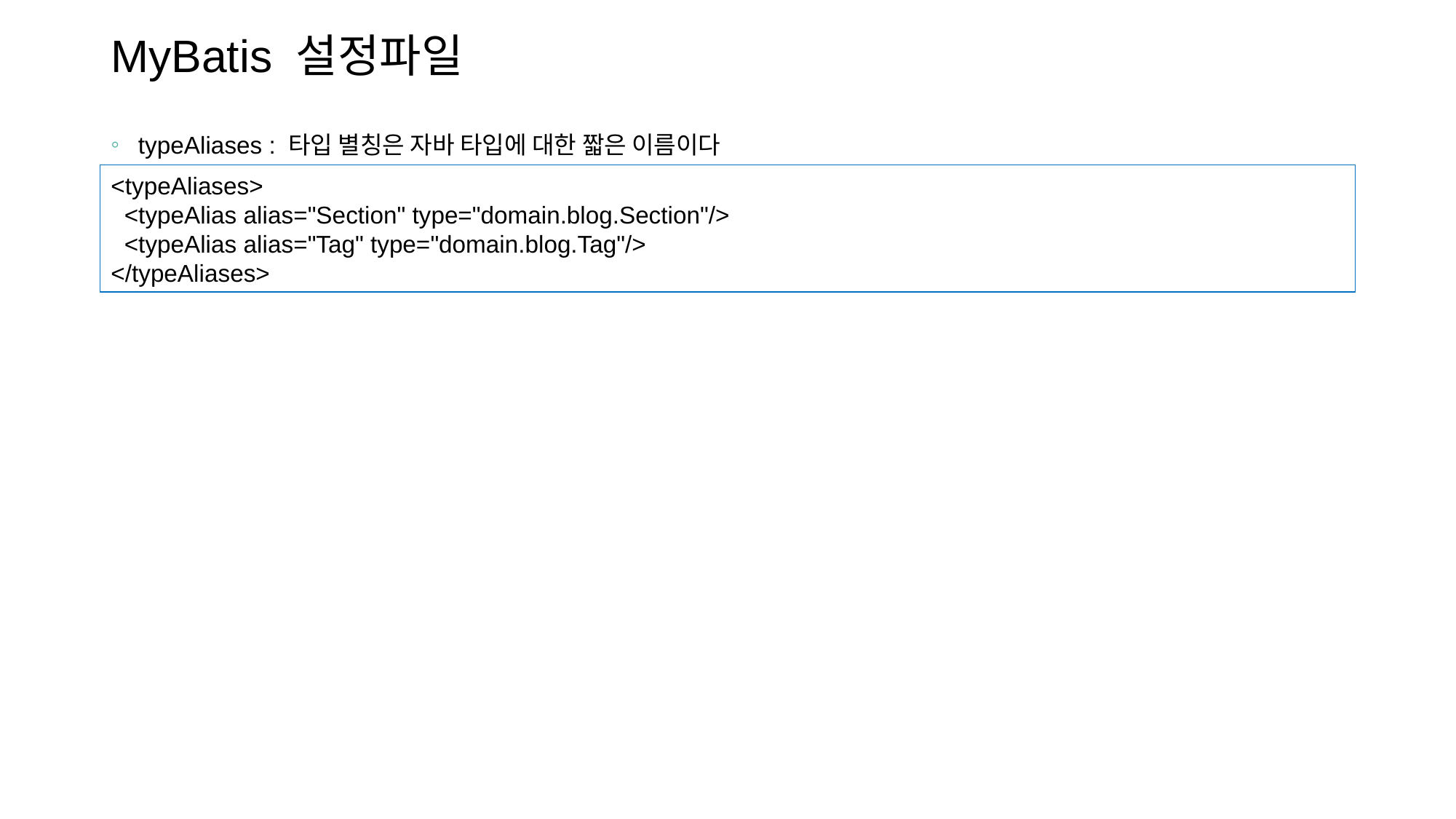

# MyBatis 설정파일
typeAliases : 타입 별칭은 자바 타입에 대한 짧은 이름이다

<typeAliases>
  <typeAlias alias="Section" type="domain.blog.Section"/>
  <typeAlias alias="Tag" type="domain.blog.Tag"/>
</typeAliases>